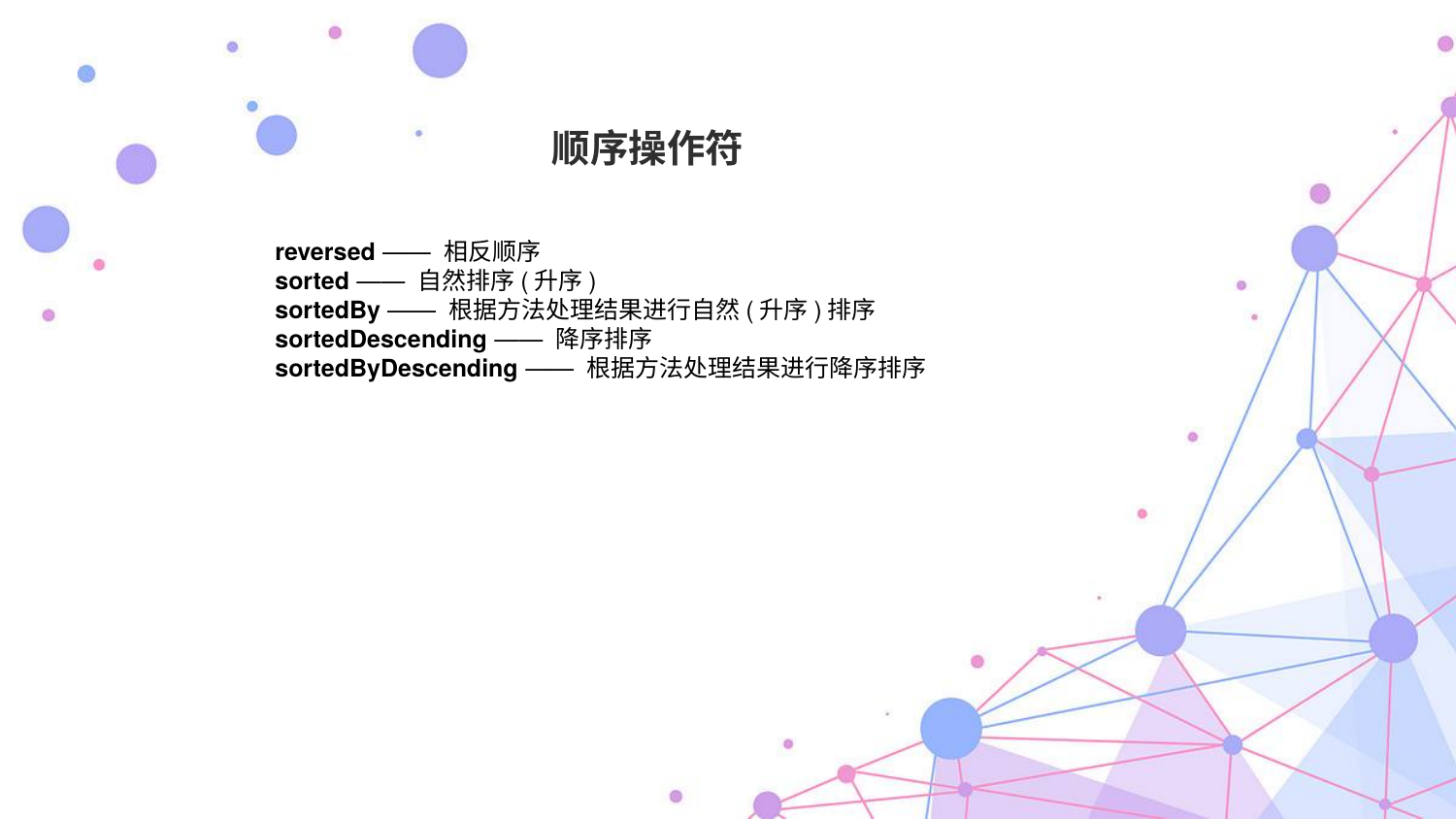

顺序操作符
reversed —— 相反顺序
sorted —— 自然排序(升序)
sortedBy —— 根据方法处理结果进行自然(升序)排序
sortedDescending —— 降序排序
sortedByDescending —— 根据方法处理结果进行降序排序